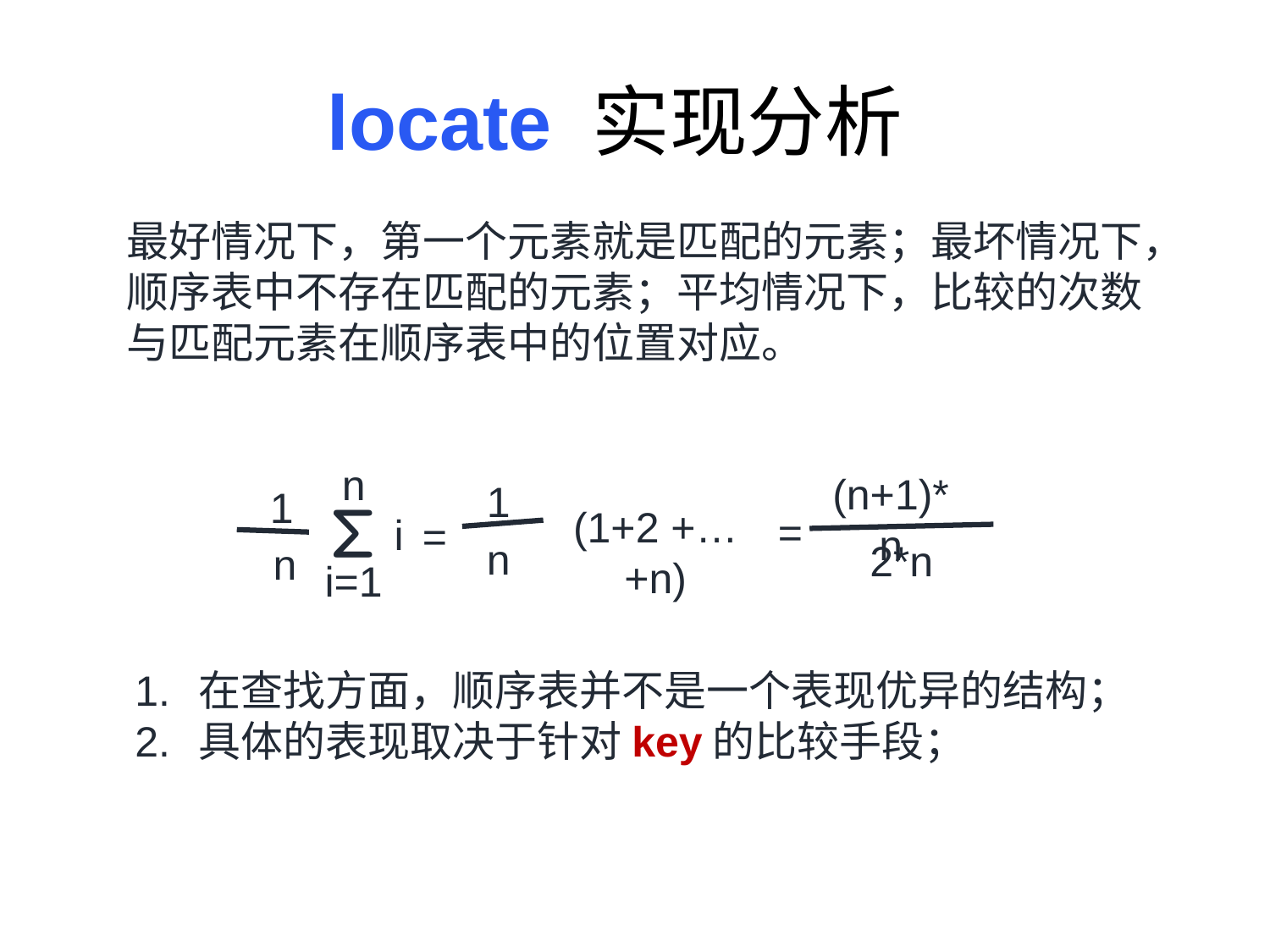

locate 实现分析
最好情况下，第一个元素就是匹配的元素；最坏情况下，顺序表中不存在匹配的元素；平均情况下，比较的次数与匹配元素在顺序表中的位置对应。
n
(n+1)*n
1
1
Σ
(1+2 +…+n)
=
i
=
n
2*n
n
i=1
在查找方面，顺序表并不是一个表现优异的结构；
具体的表现取决于针对key的比较手段；